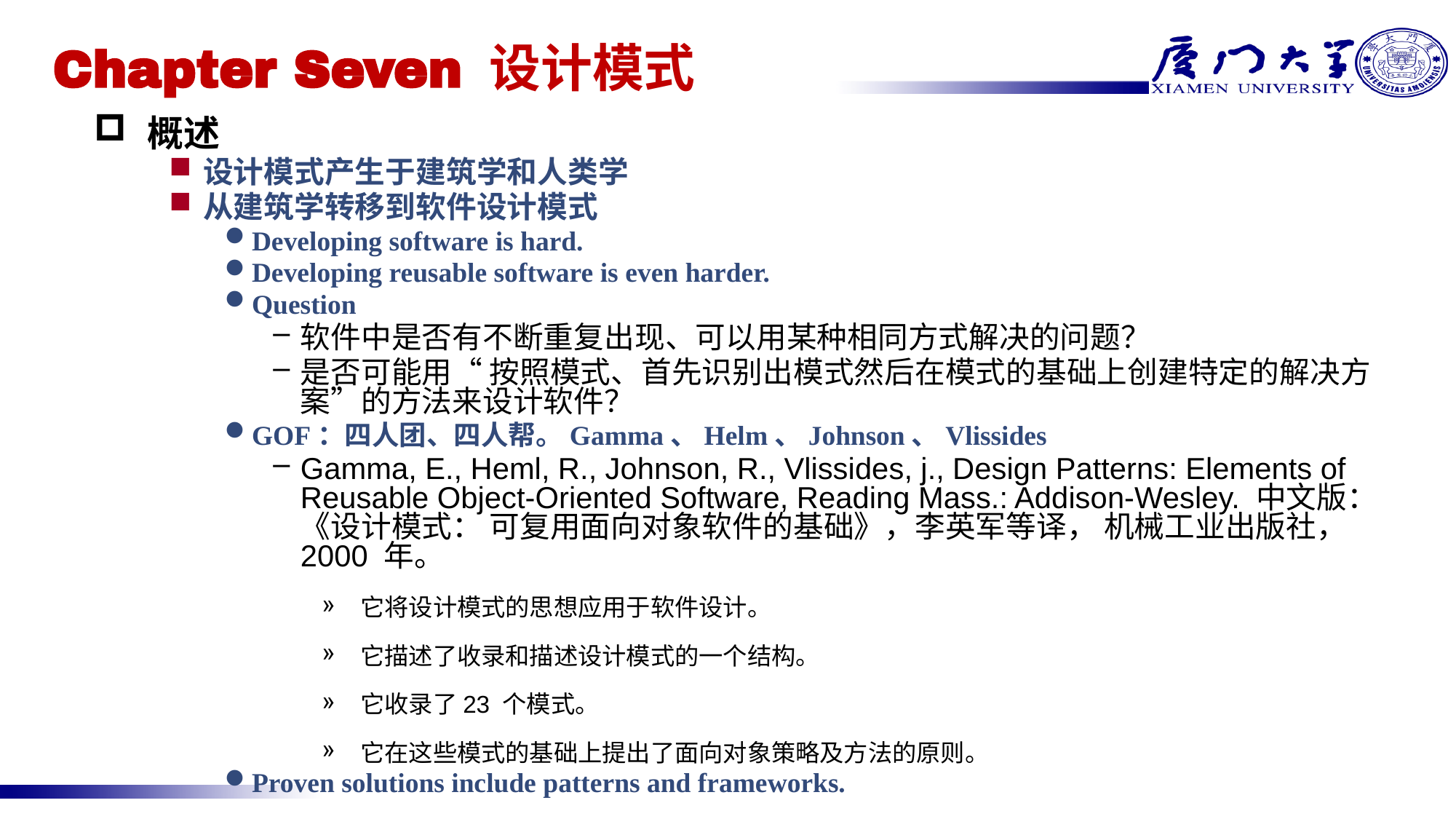

# Chapter Seven 设计模式
概述
设计模式产生于建筑学和人类学
从建筑学转移到软件设计模式
Developing software is hard.
Developing reusable software is even harder.
Question
软件中是否有不断重复出现、可以用某种相同方式解决的问题？
是否可能用“ 按照模式、首先识别出模式然后在模式的基础上创建特定的解决方案”的方法来设计软件？
GOF：四人团、四人帮。Gamma、Helm、Johnson、Vlissides
Gamma, E., Heml, R., Johnson, R., Vlissides, j., Design Patterns: Elements of Reusable Object-Oriented Software, Reading Mass.: Addison-Wesley. 中文版：《设计模式： 可复用面向对象软件的基础》，李英军等译， 机械工业出版社， 2000 年。
 它将设计模式的思想应用于软件设计。
 它描述了收录和描述设计模式的一个结构。
 它收录了23 个模式。
 它在这些模式的基础上提出了面向对象策略及方法的原则。
Proven solutions include patterns and frameworks.